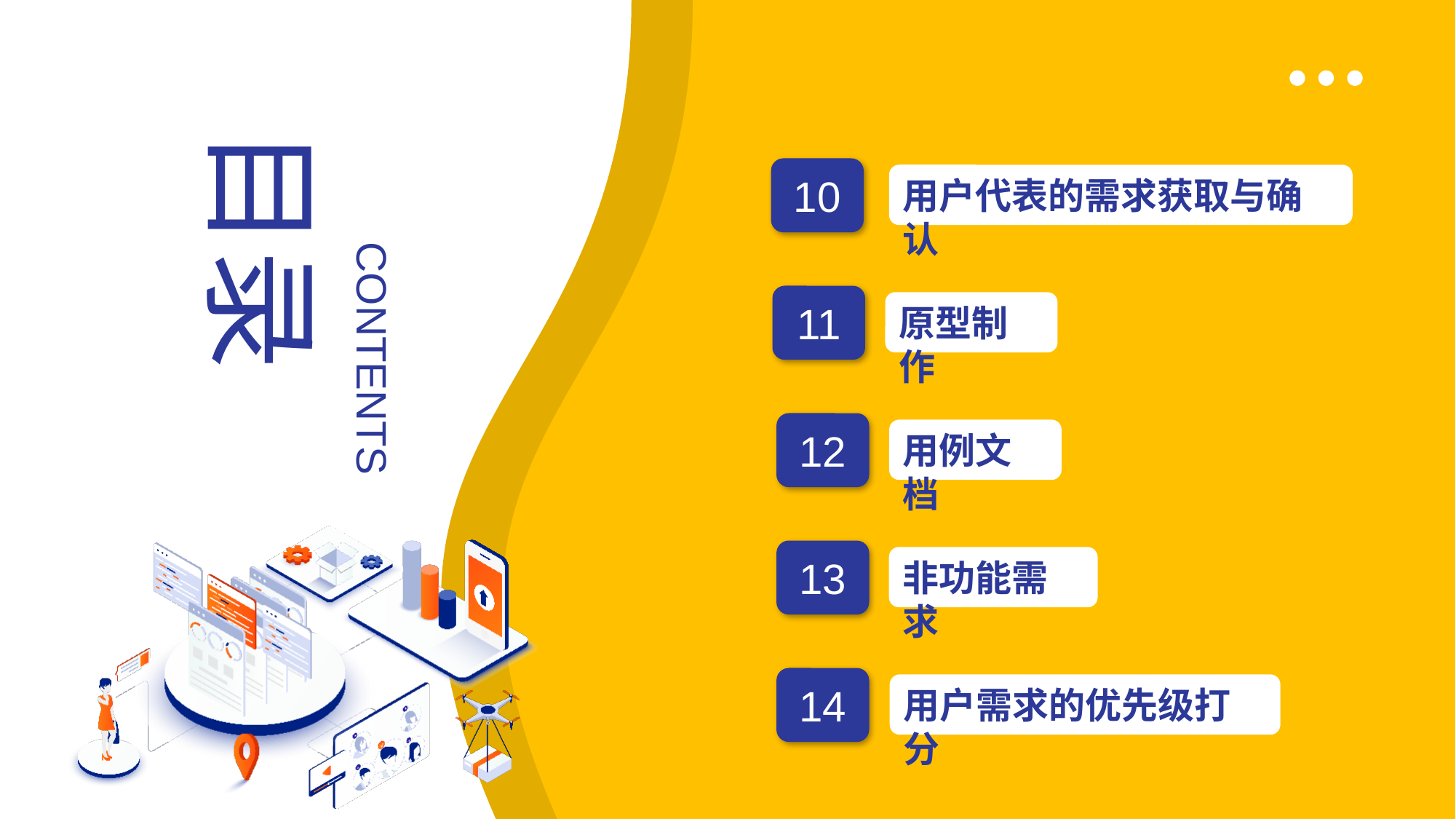

目录
CONTENTS
10
用户代表的需求获取与确认
11
原型制作
12
用例文档
13
非功能需求
14
用户需求的优先级打分